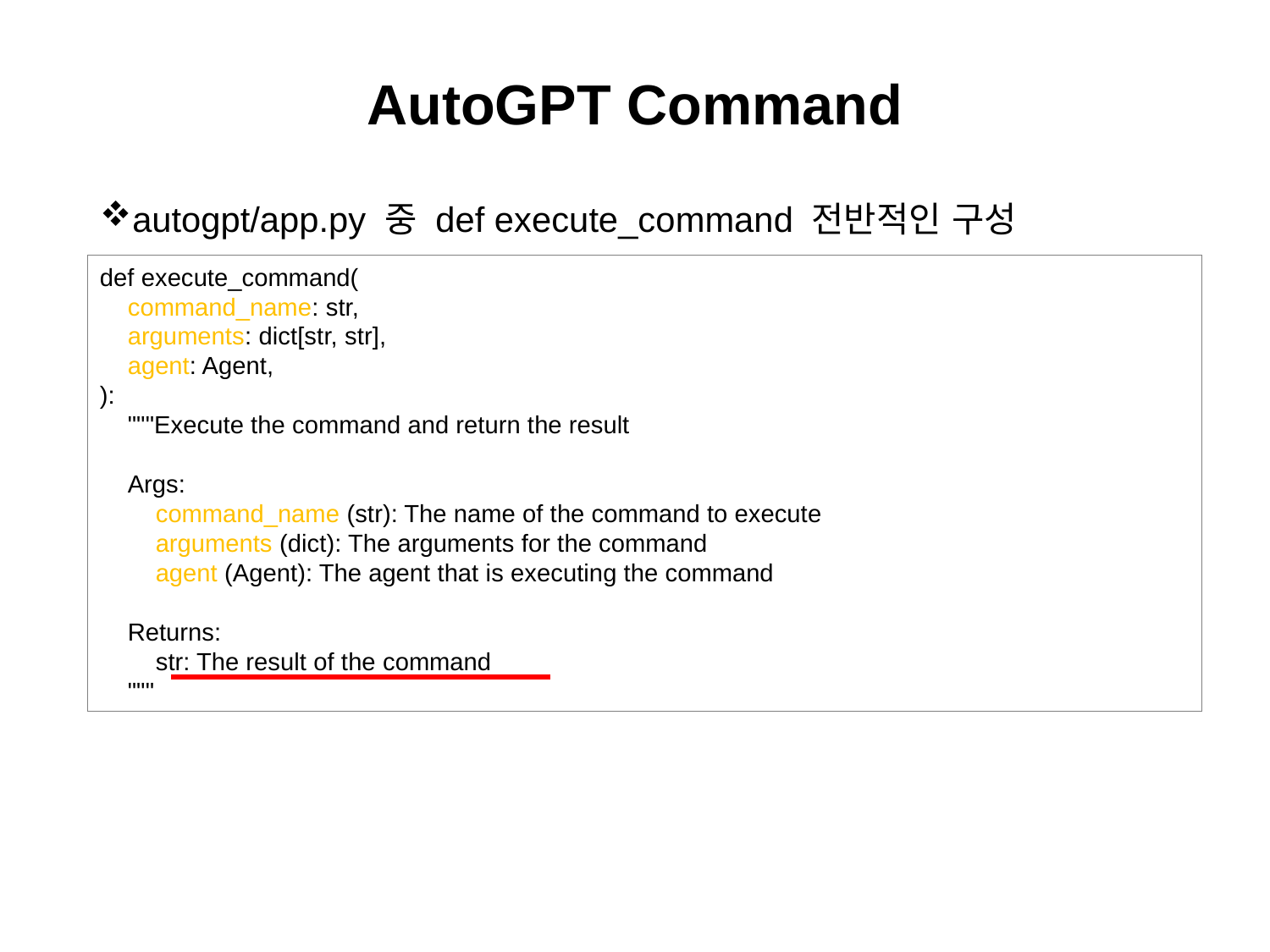

# AutoGPT Command
autogpt/app.py 중 def execute_command 전반적인 구성
def execute_command(
    command_name: str,
    arguments: dict[str, str],
    agent: Agent,
):
    """Execute the command and return the result

    Args:
        command_name (str): The name of the command to execute
        arguments (dict): The arguments for the command
        agent (Agent): The agent that is executing the command

    Returns:
        str: The result of the command
    """